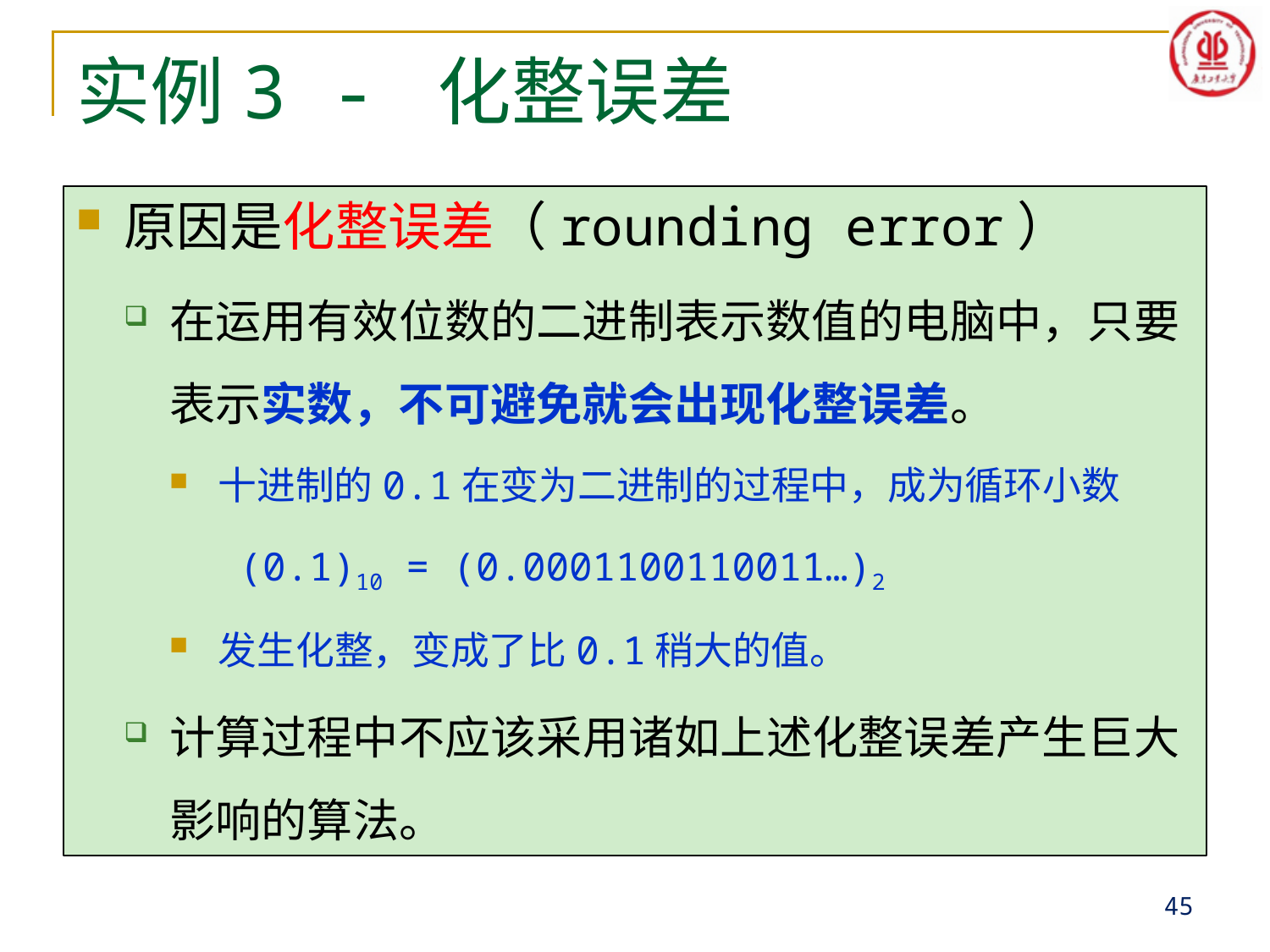

# 实例3 - 化整误差
原因是化整误差（rounding error）
在运用有效位数的二进制表示数值的电脑中，只要表示实数，不可避免就会出现化整误差。
十进制的0.1在变为二进制的过程中，成为循环小数
   (0.1)10 = (0.0001100110011…)2
发生化整，变成了比0.1稍大的值。
计算过程中不应该采用诸如上述化整误差产生巨大影响的算法。
45